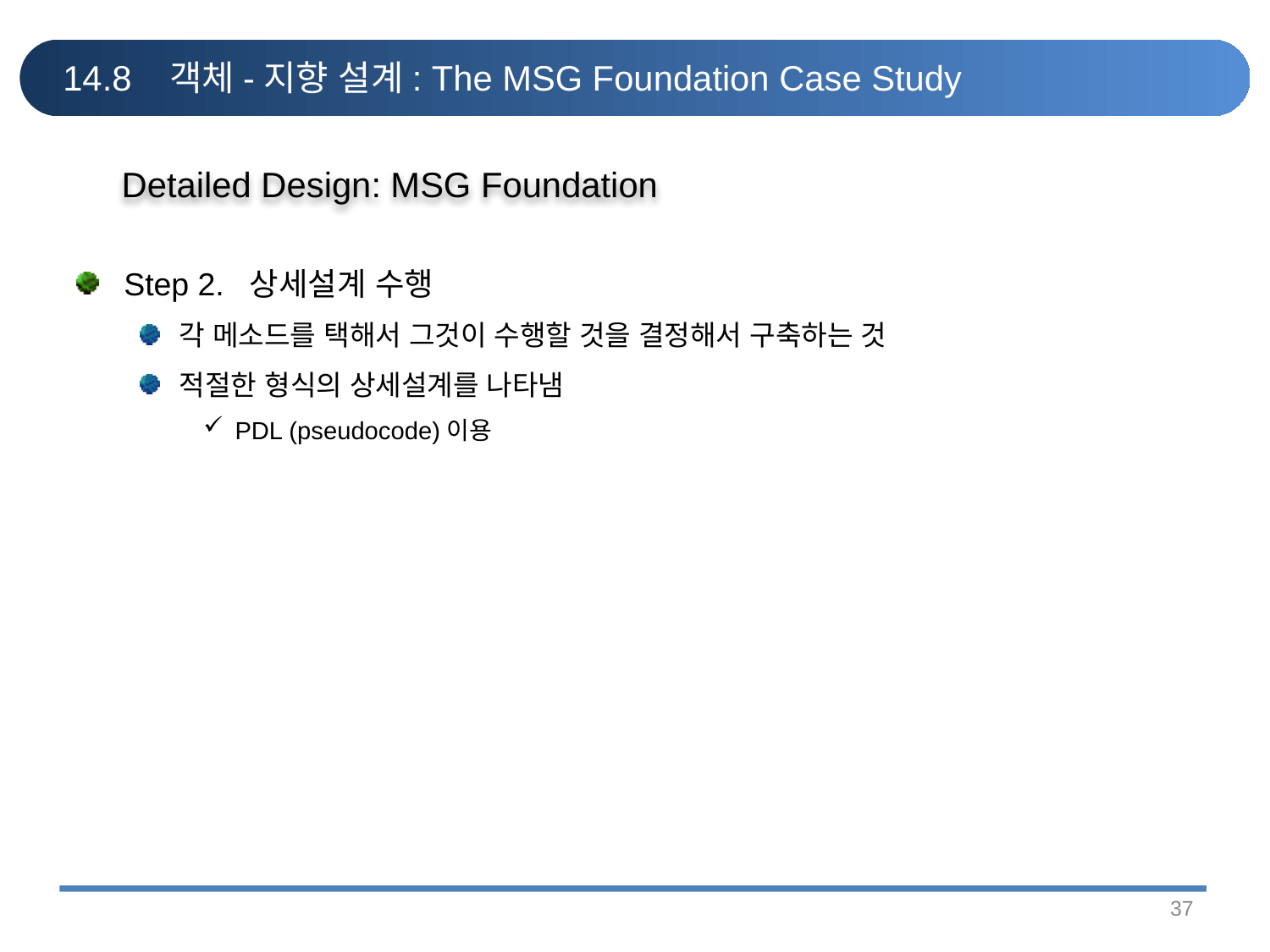

# 14.8   객체-지향 설계: The MSG Foundation Case Study
Detailed Design: MSG Foundation
Step 2.  상세설계 수행
각 메소드를 택해서 그것이 수행할 것을 결정해서 구축하는 것
적절한 형식의 상세설계를 나타냄
PDL (pseudocode)이용
37